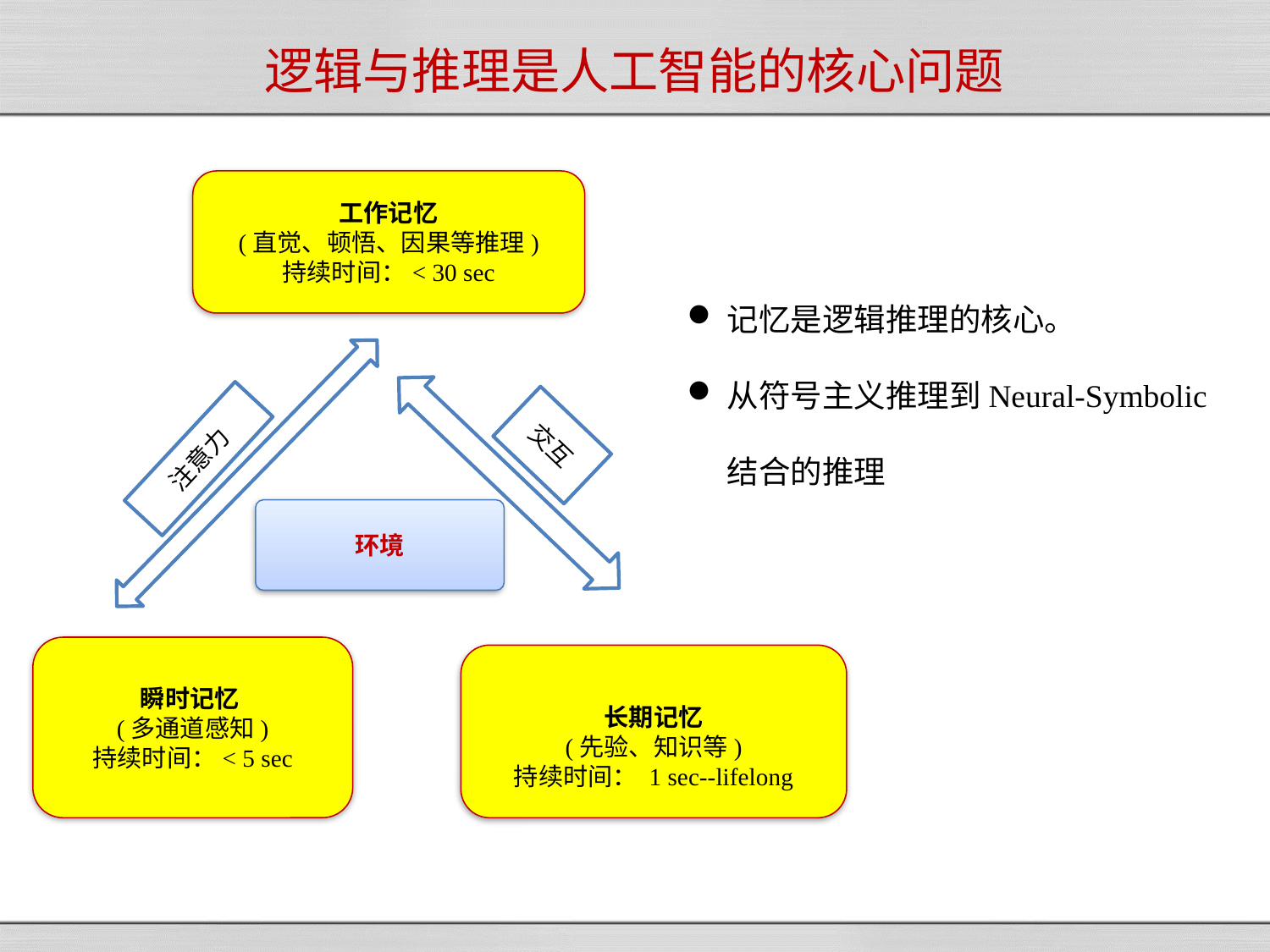

# 逻辑与推理是人工智能的核心问题
工作记忆
(直觉、顿悟、因果等推理)
持续时间：< 30 sec
记忆是逻辑推理的核心。
从符号主义推理到Neural-Symbolic结合的推理
交互
注意力

环境
瞬时记忆
(多通道感知)
持续时间：< 5 sec

长期记忆
(先验、知识等)
持续时间： 1 sec--lifelong